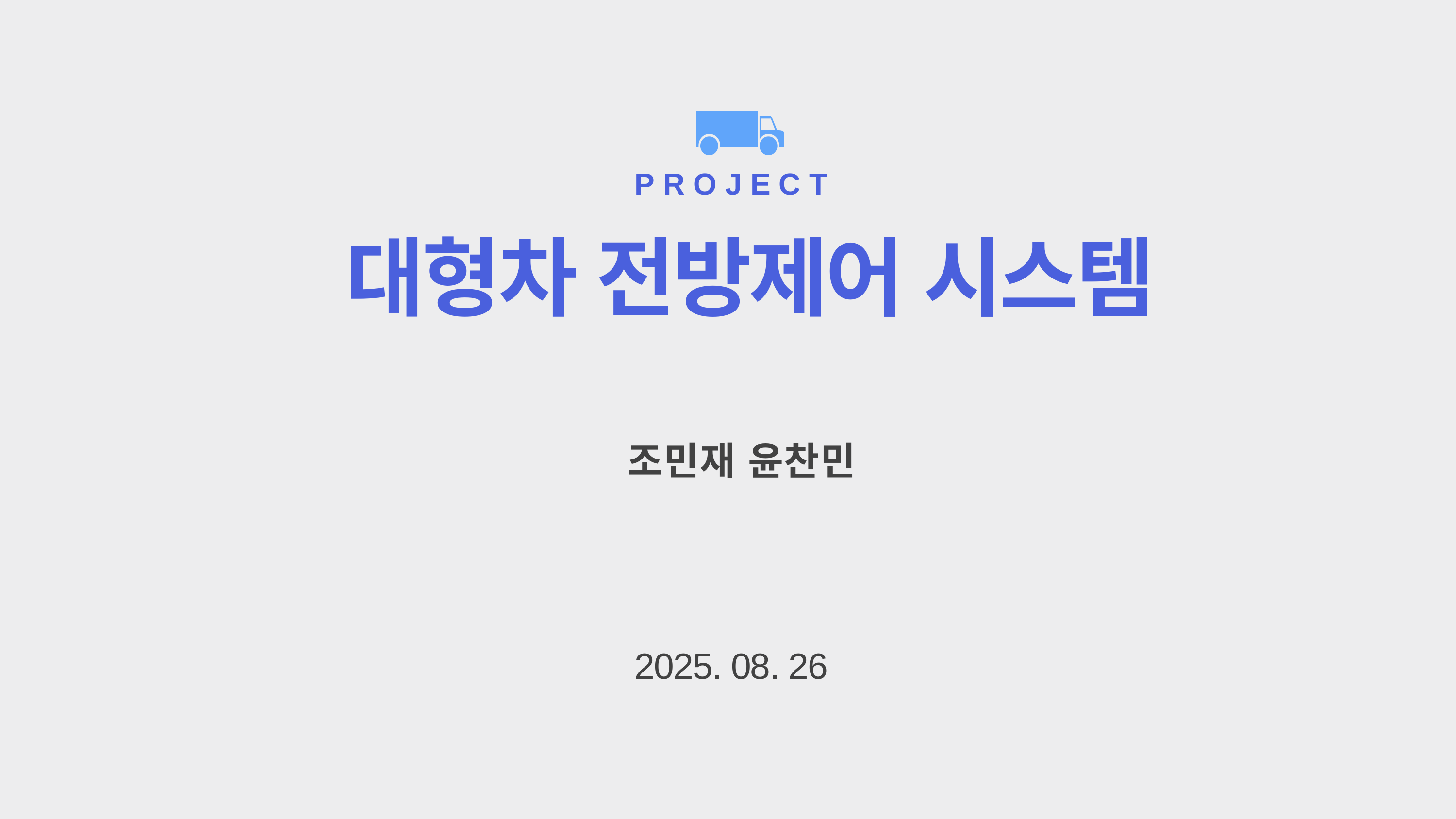

⛟
PROJECT
대형차 전방제어 시스템
 조민재 윤찬민
2025. 08. 26